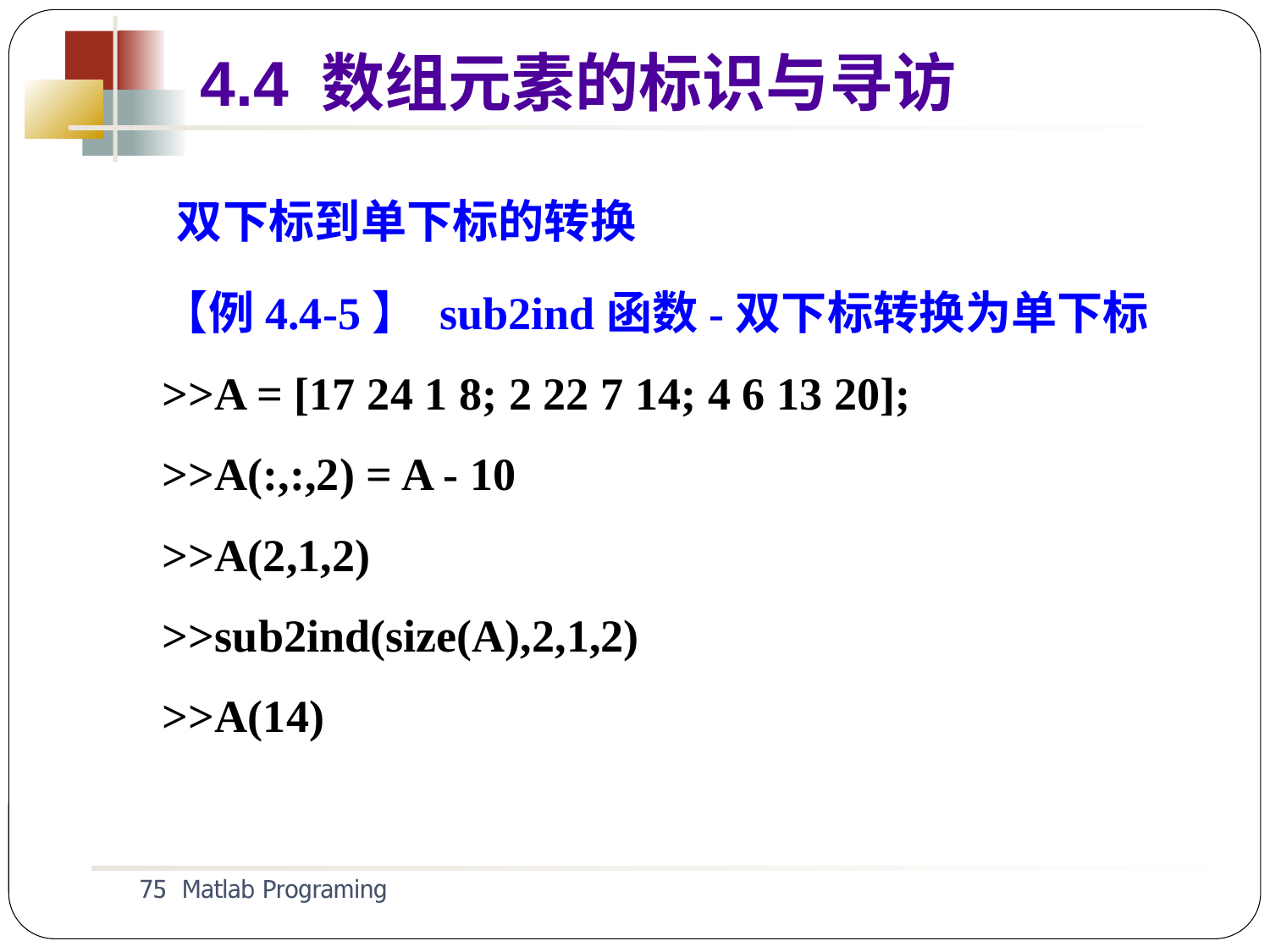

4.4 数组元素的标识与寻访
双下标到单下标的转换
【例4.4-5】 sub2ind函数-双下标转换为单下标
>>A = [17 24 1 8; 2 22 7 14; 4 6 13 20];
>>A(:,:,2) = A - 10
>>A(2,1,2)
>>sub2ind(size(A),2,1,2)
>>A(14)

75  Matlab Programing